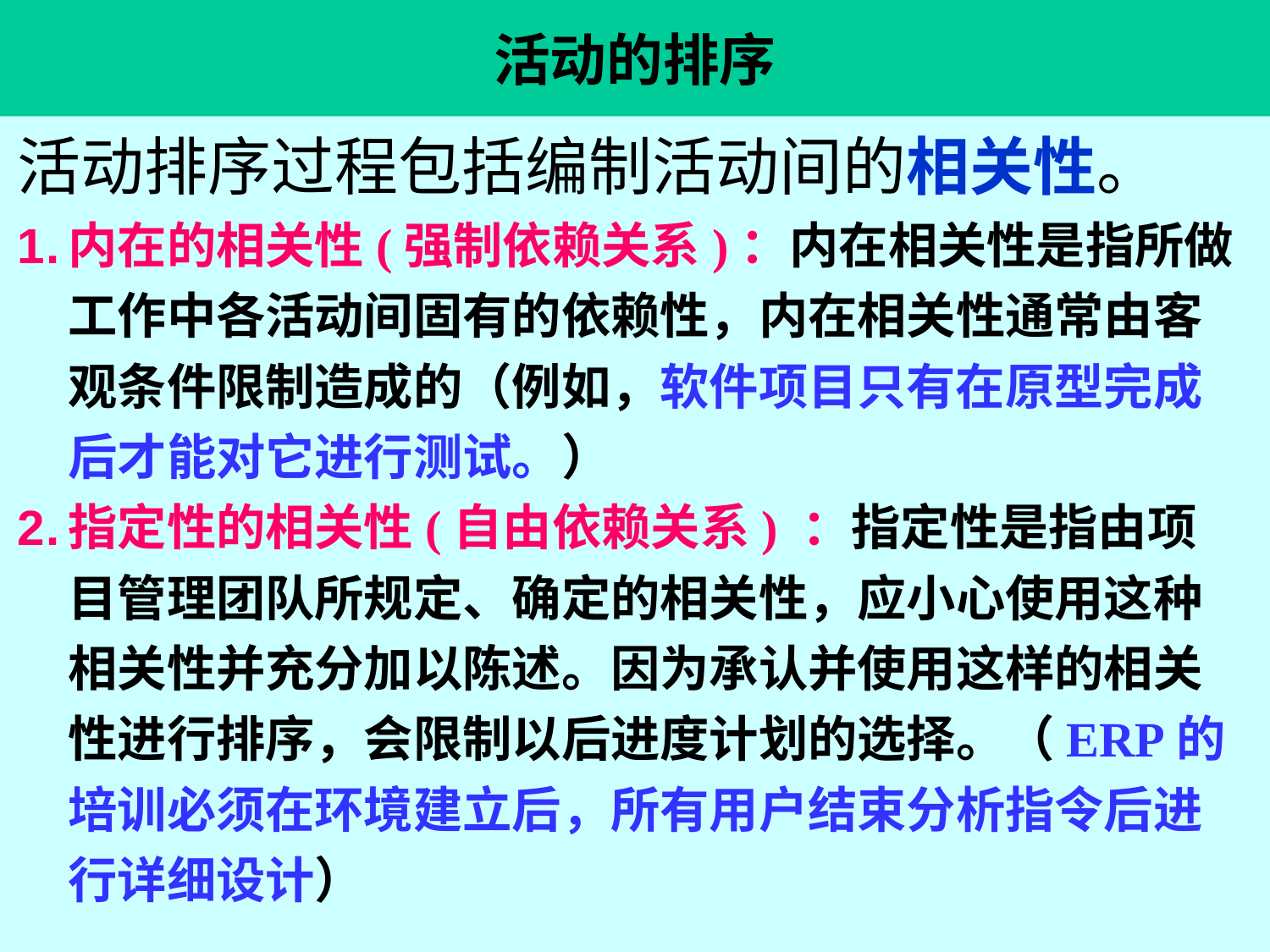

# 活动的排序
活动排序过程包括编制活动间的相关性。
内在的相关性(强制依赖关系)：内在相关性是指所做工作中各活动间固有的依赖性，内在相关性通常由客观条件限制造成的（例如，软件项目只有在原型完成后才能对它进行测试。）
指定性的相关性(自由依赖关系) ：指定性是指由项目管理团队所规定、确定的相关性，应小心使用这种相关性并充分加以陈述。因为承认并使用这样的相关性进行排序，会限制以后进度计划的选择。（ERP的培训必须在环境建立后，所有用户结束分析指令后进行详细设计）